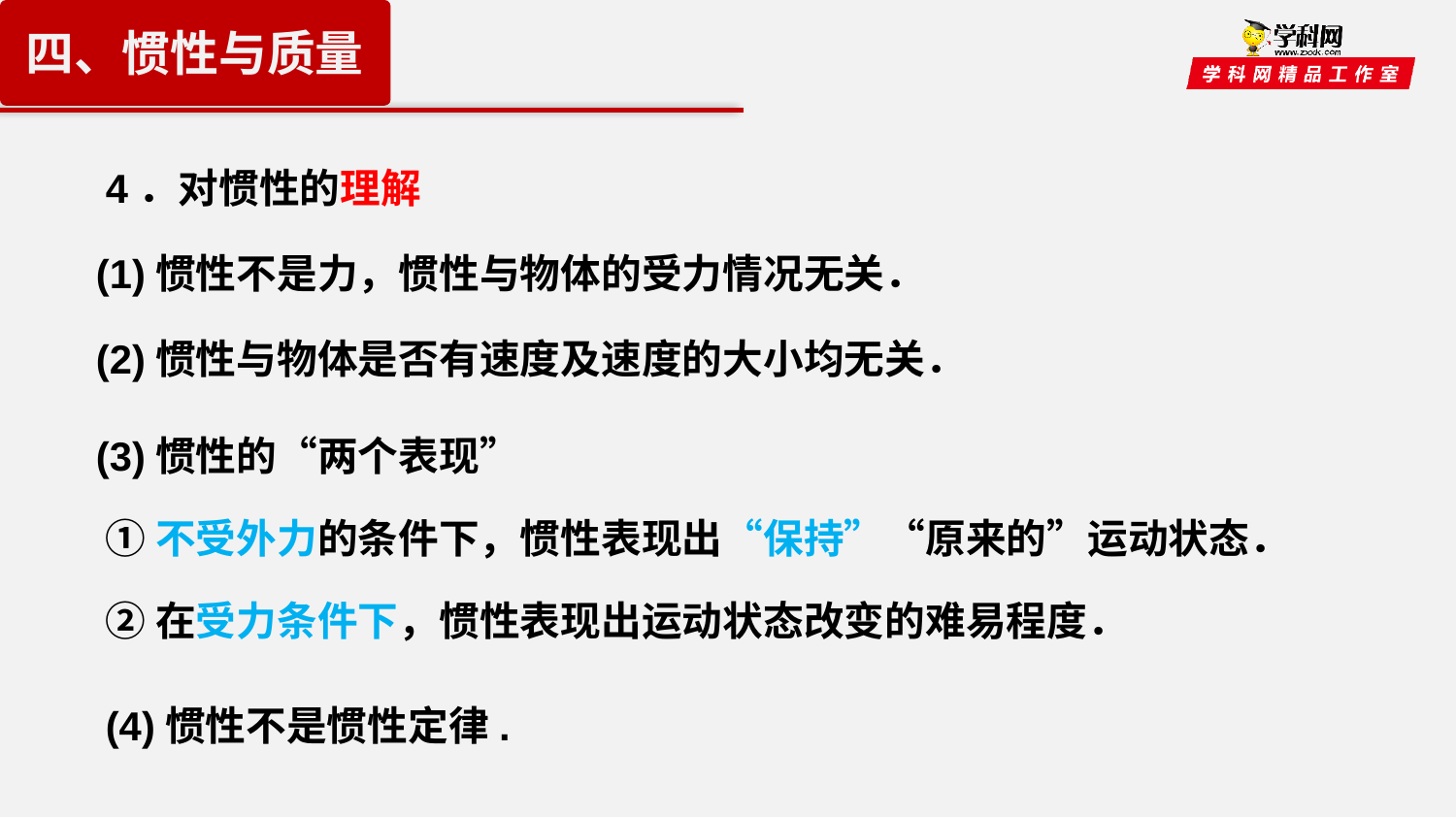

四、惯性与质量
4．对惯性的理解
(1)惯性不是力，惯性与物体的受力情况无关．
(2)惯性与物体是否有速度及速度的大小均无关．
(3)惯性的“两个表现”
 ①不受外力的条件下，惯性表现出“保持”“原来的”运动状态．
 ②在受力条件下，惯性表现出运动状态改变的难易程度．
(4)惯性不是惯性定律.